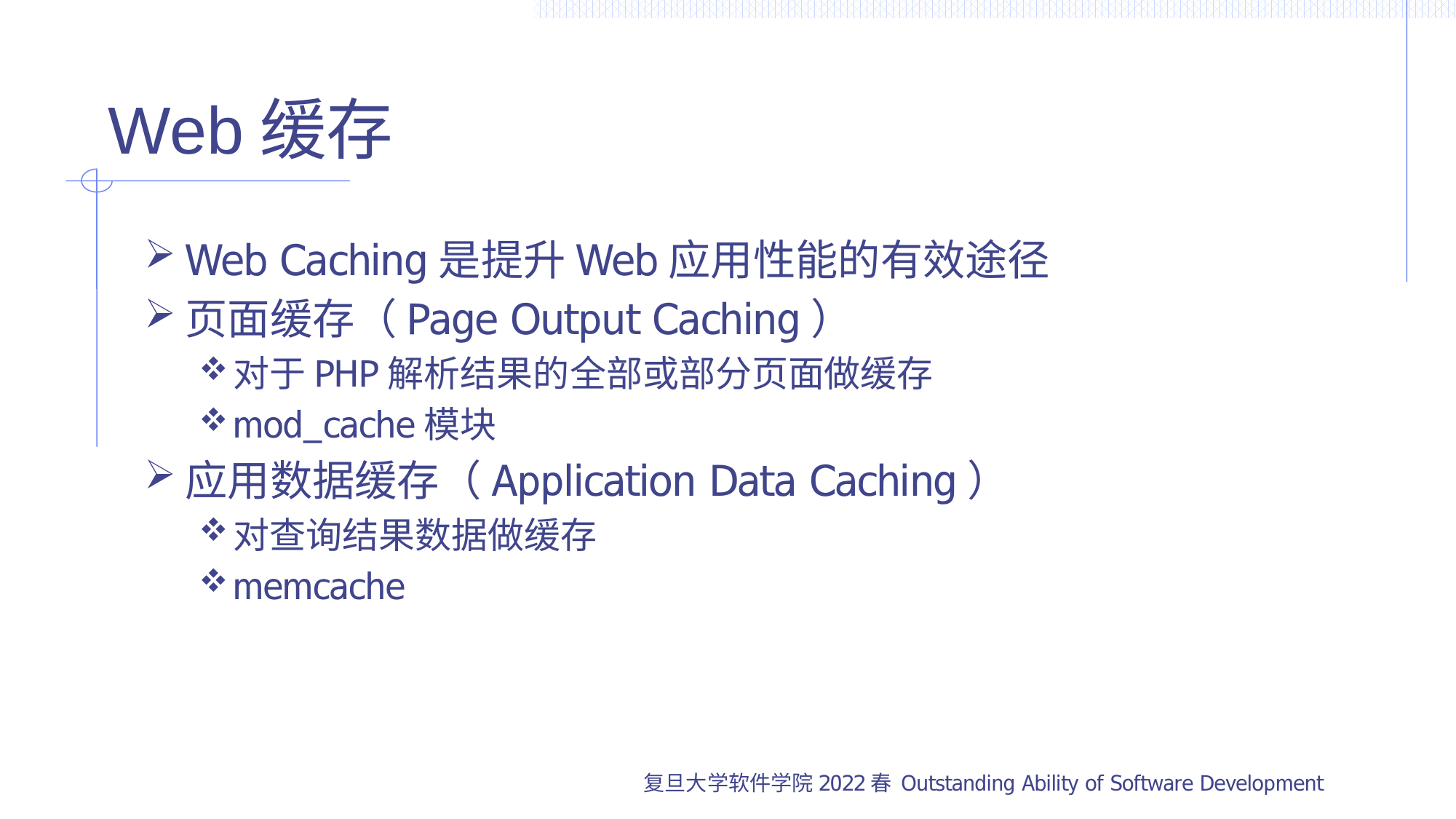

# Web缓存
Web Caching是提升Web应用性能的有效途径
页面缓存（Page Output Caching）
对于PHP解析结果的全部或部分页面做缓存
mod_cache模块
应用数据缓存（Application Data Caching）
对查询结果数据做缓存
memcache